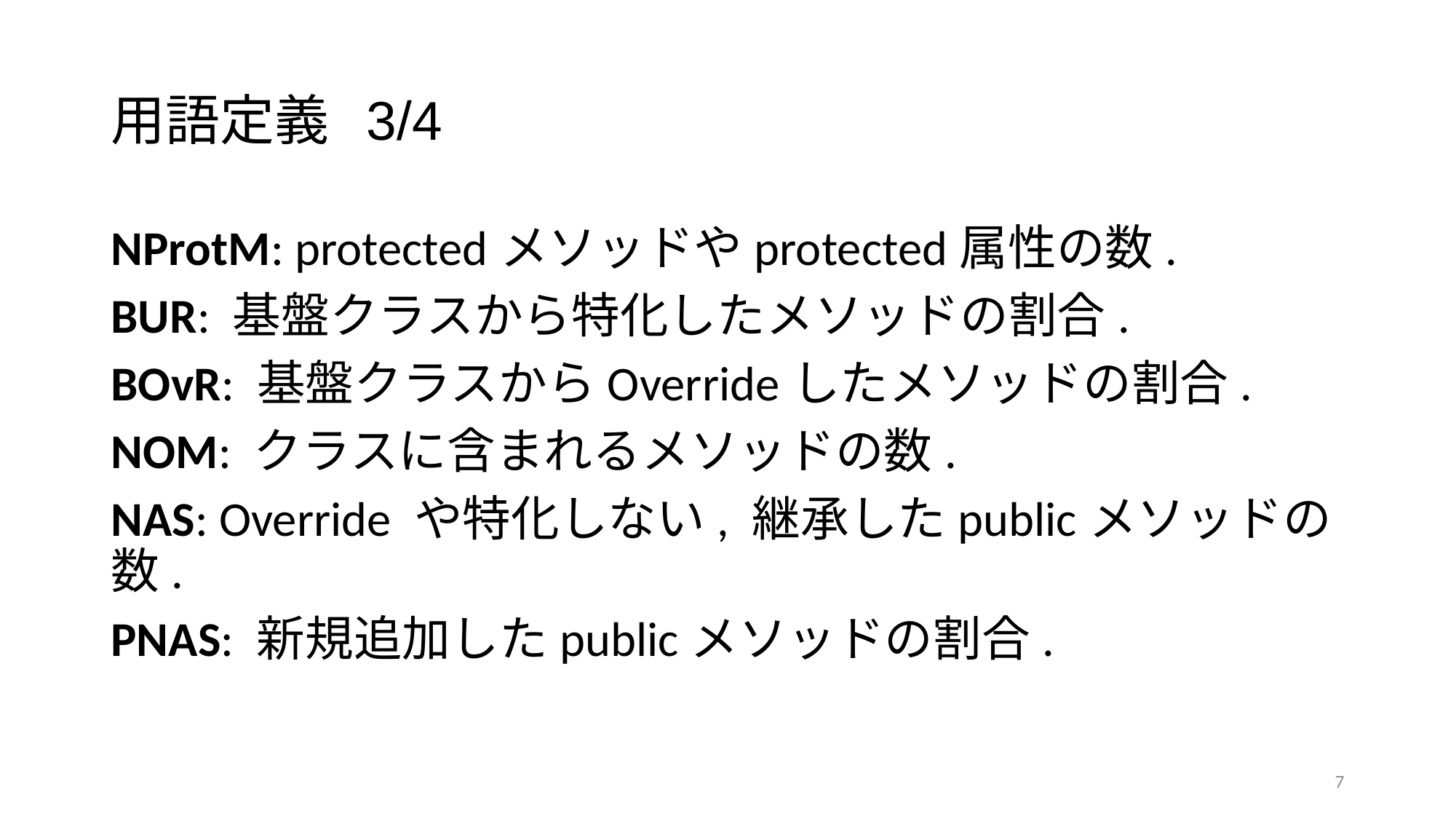

# 用語定義  3/4
NProtM: protectedメソッドやprotected属性の数.
BUR: 基盤クラスから特化したメソッドの割合.
BOvR: 基盤クラスからOverrideしたメソッドの割合.
NOM: クラスに含まれるメソッドの数.
NAS: Override や特化しない, 継承したpublicメソッドの数.
PNAS: 新規追加したpublicメソッドの割合.

7